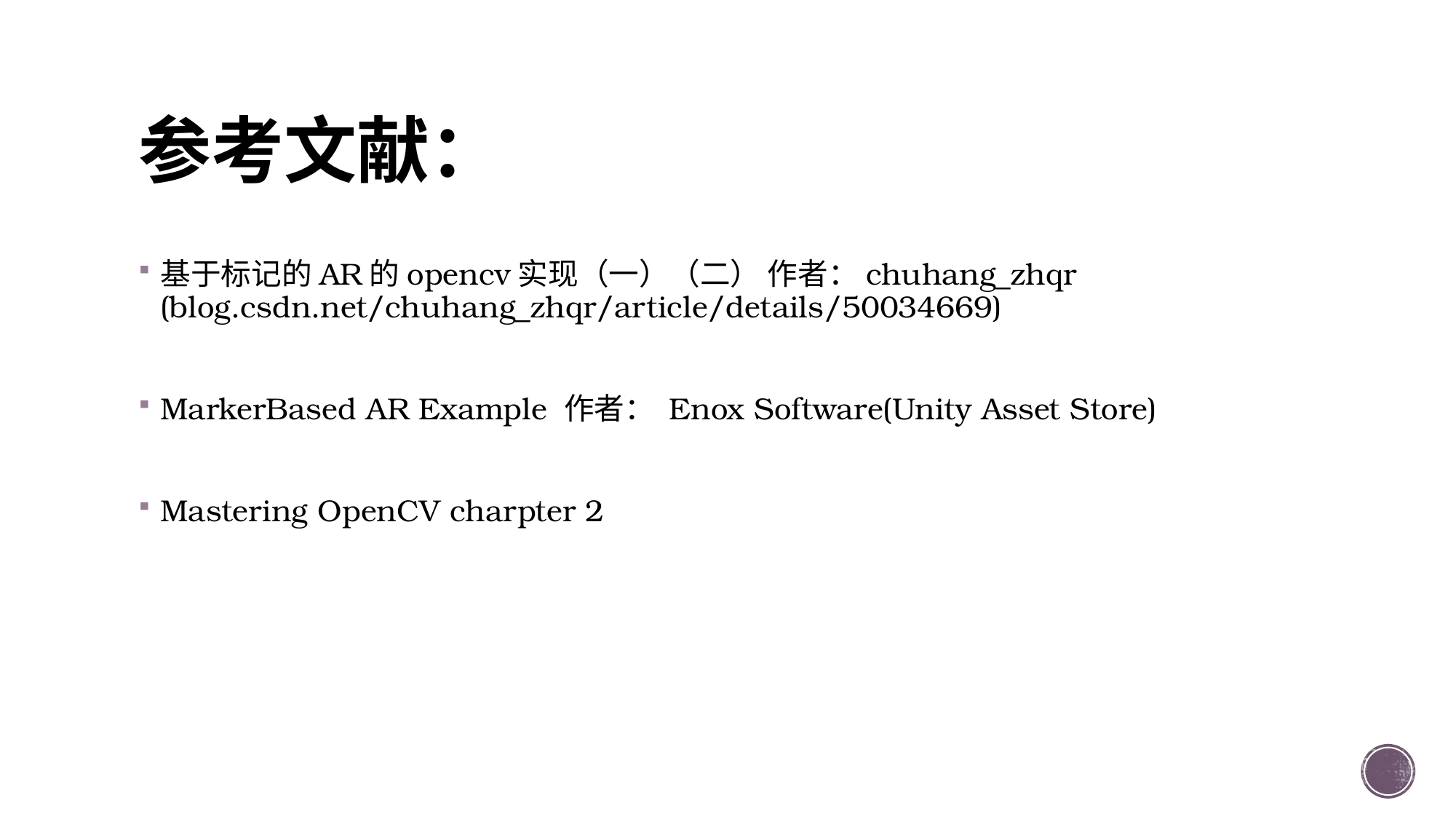

# 参考文献：
基于标记的AR的opencv实现（一）（二） 作者：chuhang_zhqr (blog.csdn.net/chuhang_zhqr/article/details/50034669)

MarkerBased AR Example 作者： Enox Software(Unity Asset Store)

Mastering OpenCV charpter 2